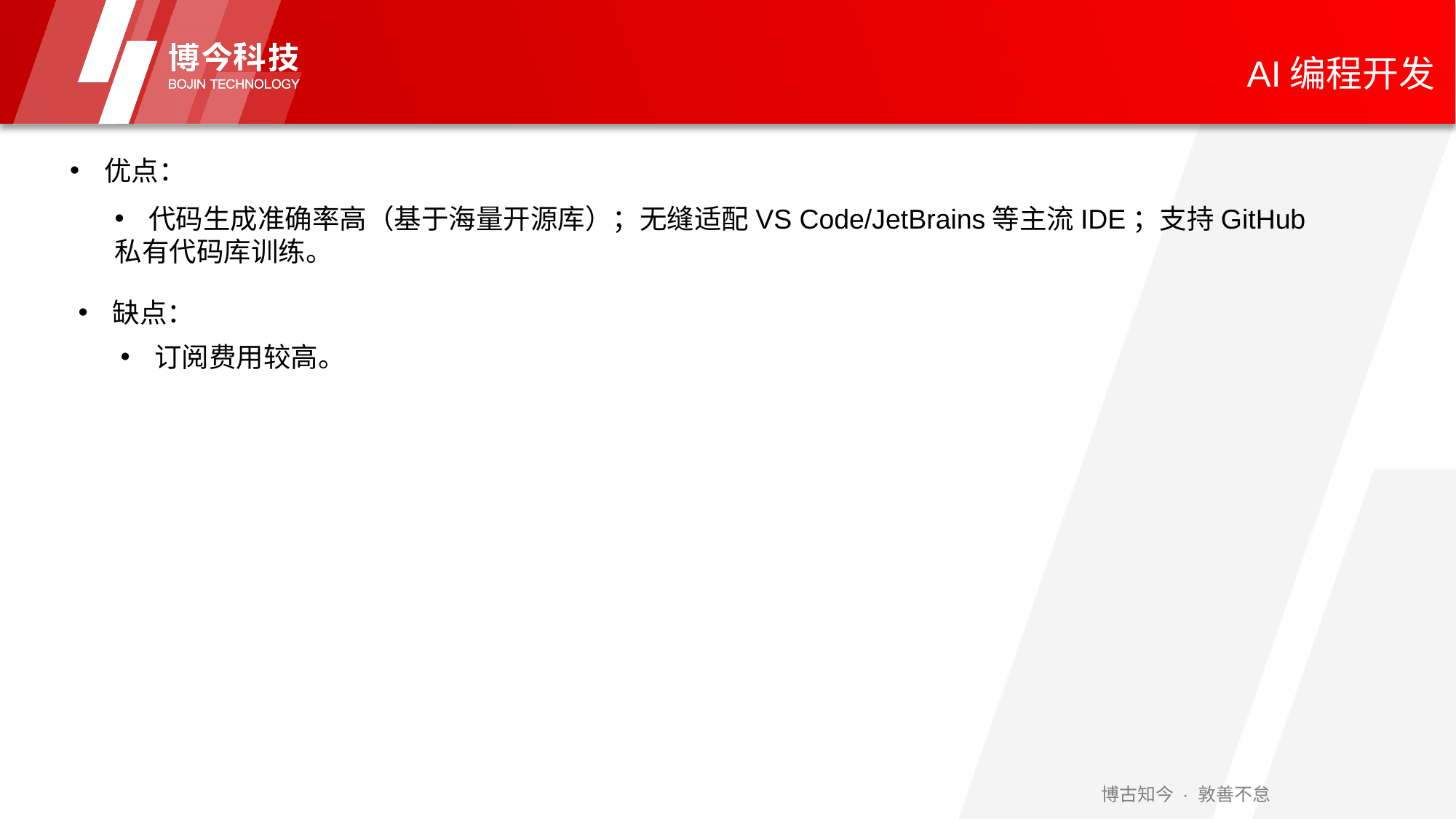

AI编程开发
优点：
代码生成准确率高（基于海量开源库）；无缝适配VS Code/JetBrains等主流IDE；支持GitHub
私有代码库训练。
缺点：
订阅费用较高。